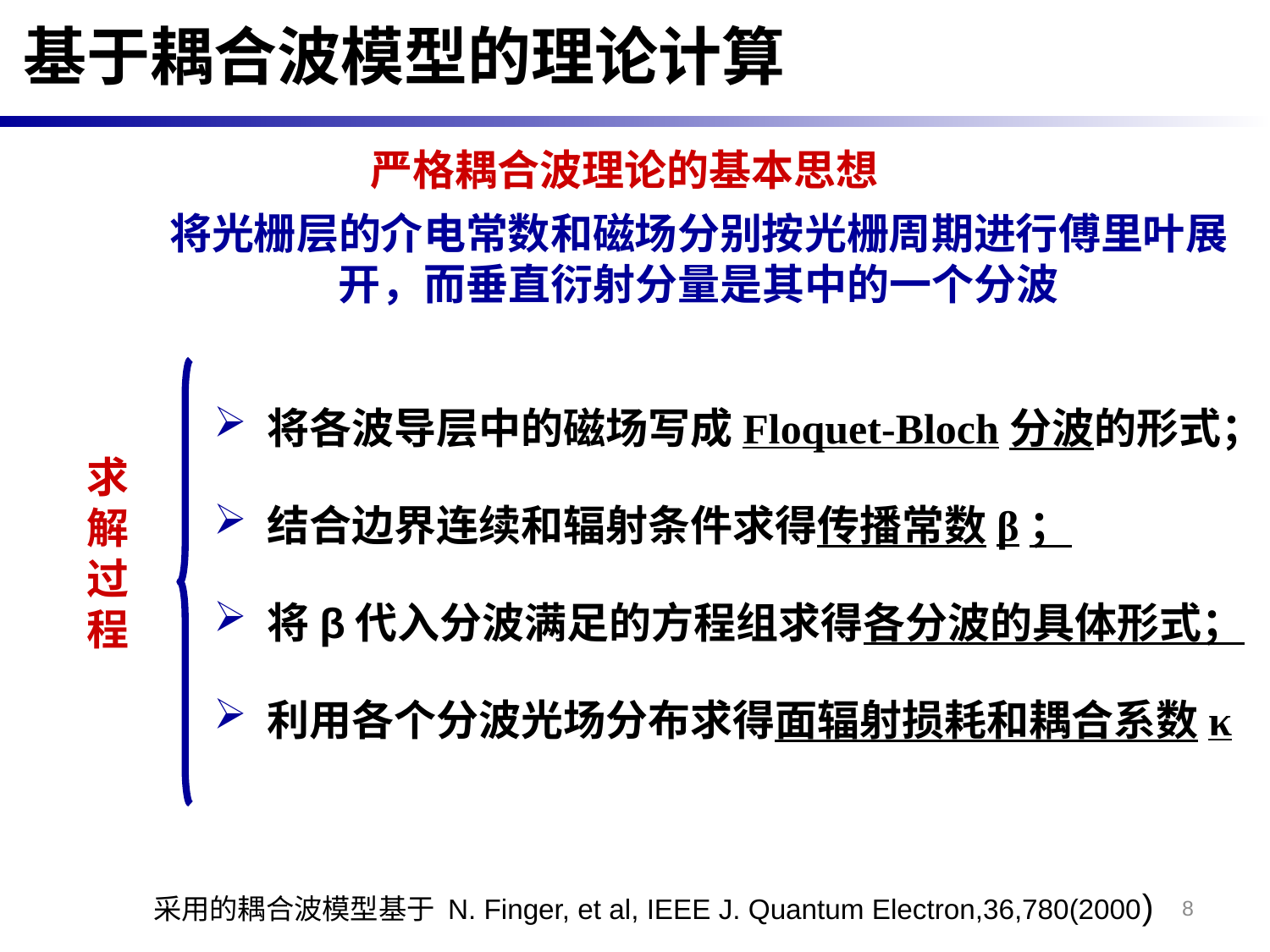

基于耦合波模型的理论计算

严格耦合波理论的基本思想
将光栅层的介电常数和磁场分别按光栅周期进行傅里叶展开，而垂直衍射分量是其中的一个分波

 将各波导层中的磁场写成Floquet-Bloch分波的形式；
 结合边界连续和辐射条件求得传播常数β；
 将β代入分波满足的方程组求得各分波的具体形式；
 利用各个分波光场分布求得面辐射损耗和耦合系数κ

求解过程
采用的耦合波模型基于 N. Finger, et al, IEEE J. Quantum Electron,36,780(2000)
8